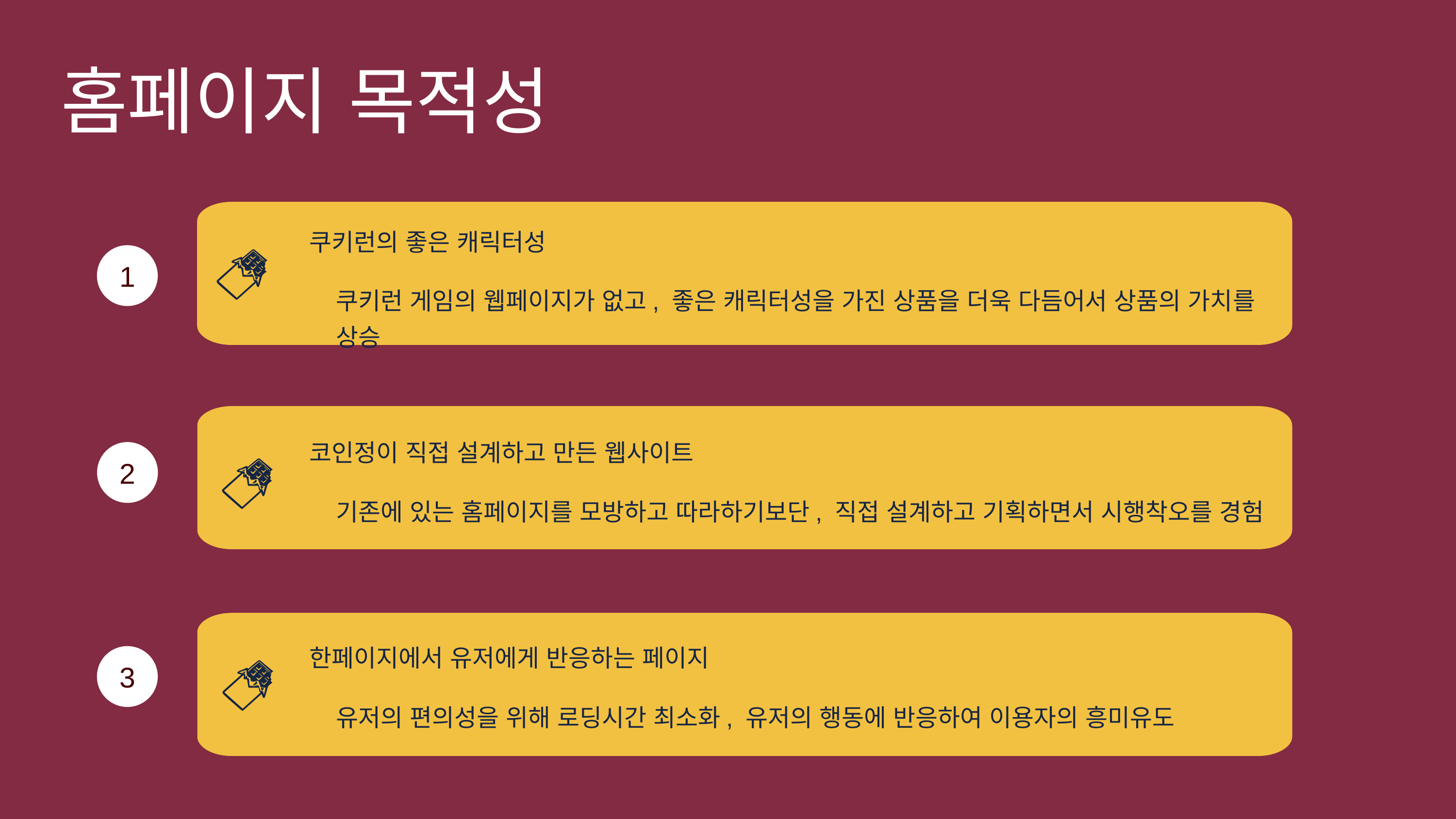

홈페이지 목적성

쿠키런의 좋은 캐릭터성
쿠키런 게임의 웹페이지가 없고, 좋은 캐릭터성을 가진 상품을 더욱 다듬어서 상품의 가치를 상승

1
🍫

코인정이 직접 설계하고 만든 웹사이트
기존에 있는 홈페이지를 모방하고 따라하기보단, 직접 설계하고 기획하면서 시행착오를 경험

2
🍫

한페이지에서 유저에게 반응하는 페이지
유저의 편의성을 위해 로딩시간 최소화, 유저의 행동에 반응하여 이용자의 흥미유도

3
🍫